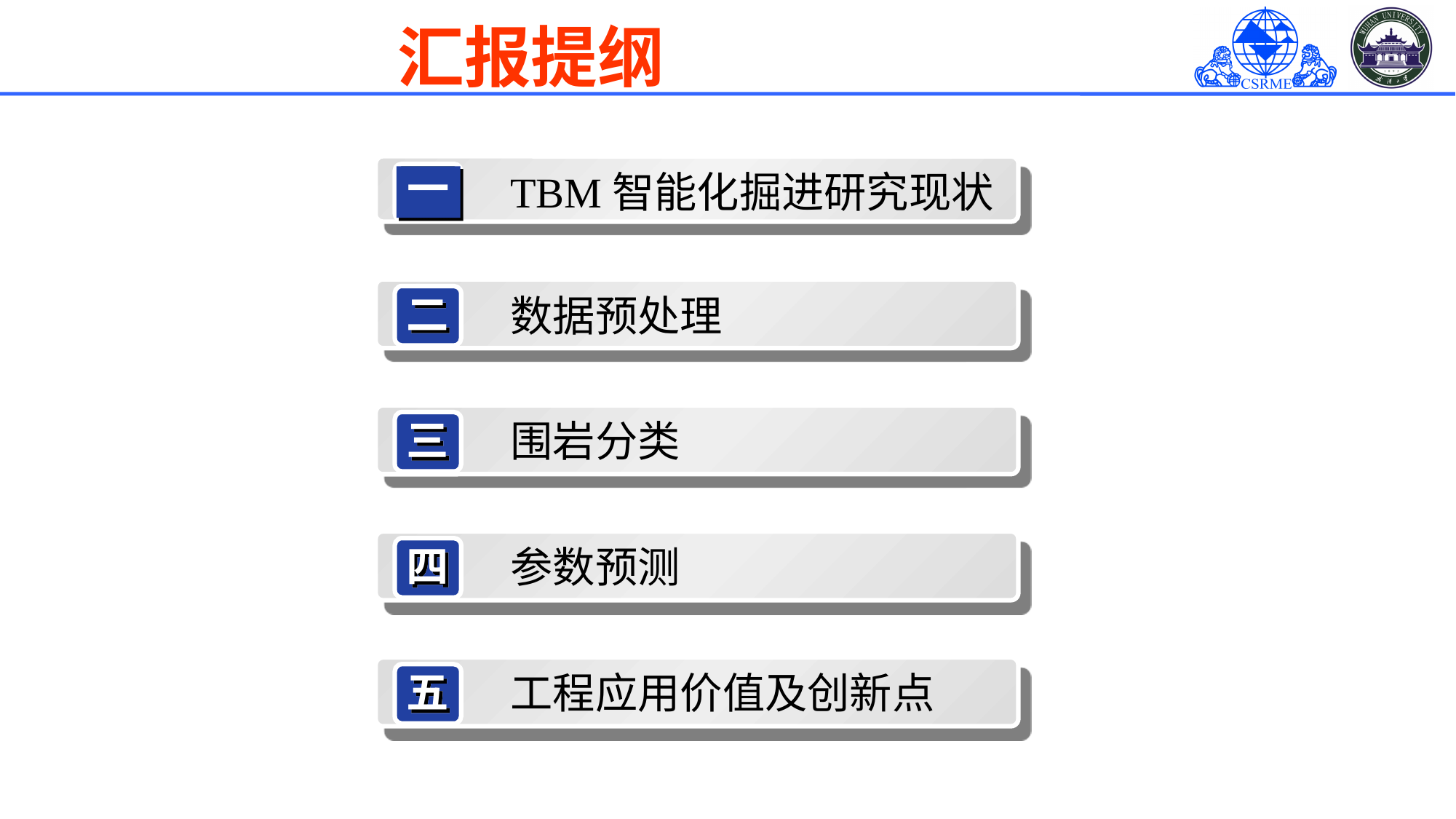

汇报提纲

一
TBM智能化掘进研究现状

二
数据预处理

三
围岩分类

四
参数预测

五
工程应用价值及创新点
2